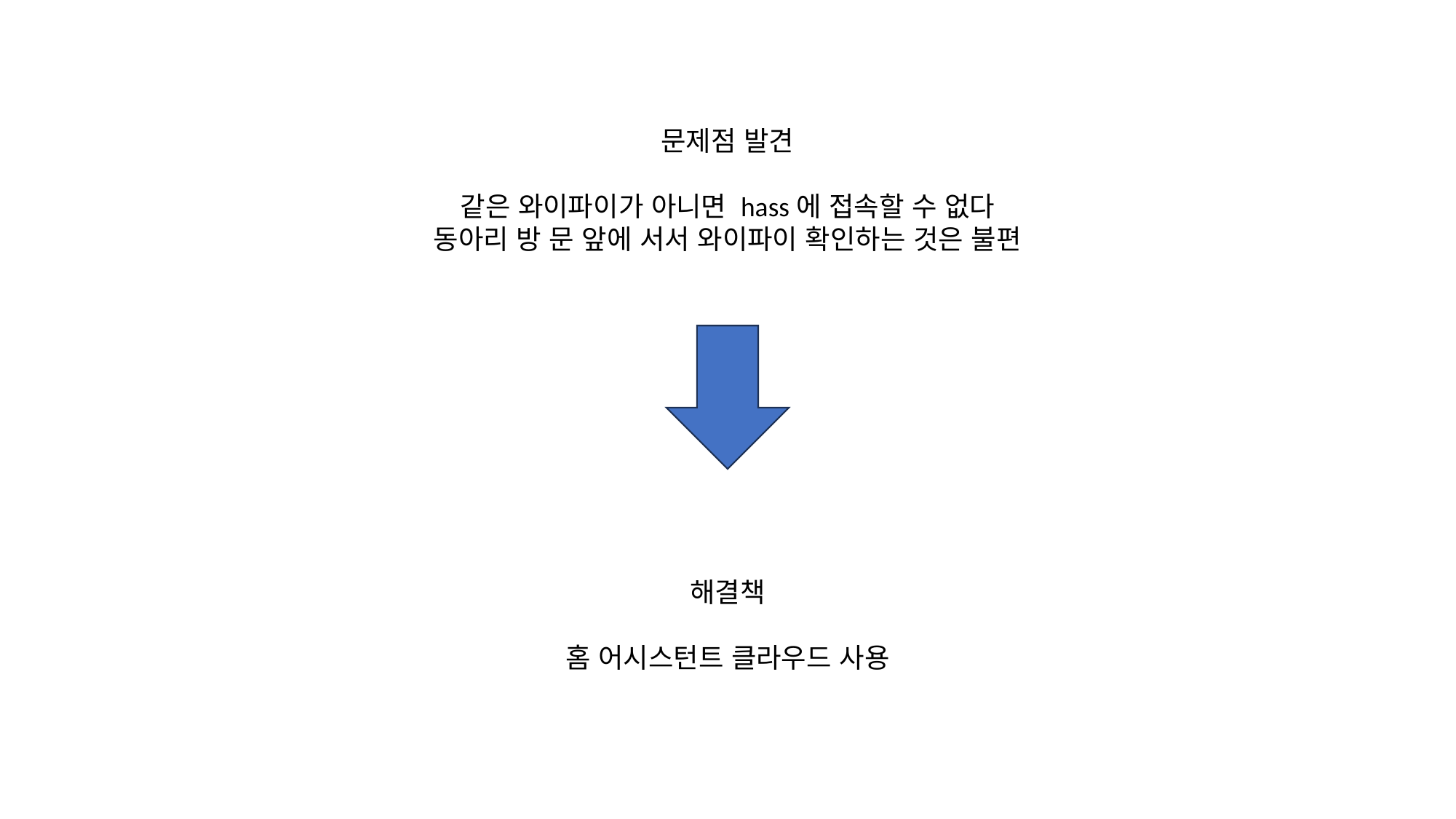

문제점 발견

같은 와이파이가 아니면 hass에 접속할 수 없다
동아리 방 문 앞에 서서 와이파이 확인하는 것은 불편

해결책

홈 어시스턴트 클라우드 사용